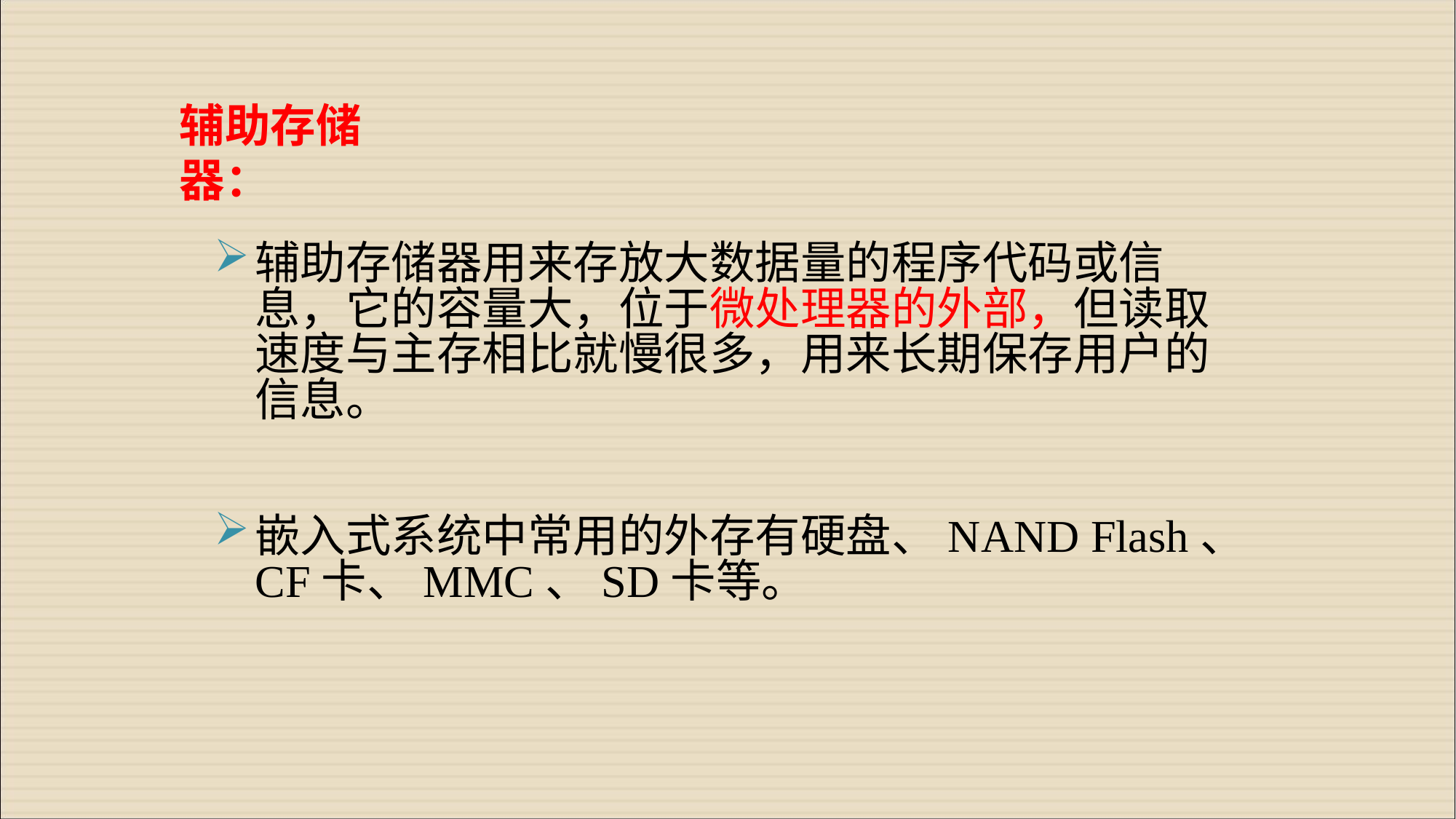

辅助存储器：
辅助存储器用来存放大数据量的程序代码或信息，它的容量大，位于微处理器的外部，但读取速度与主存相比就慢很多，用来长期保存用户的信息。

嵌入式系统中常用的外存有硬盘、NAND Flash、CF卡、MMC、SD卡等。